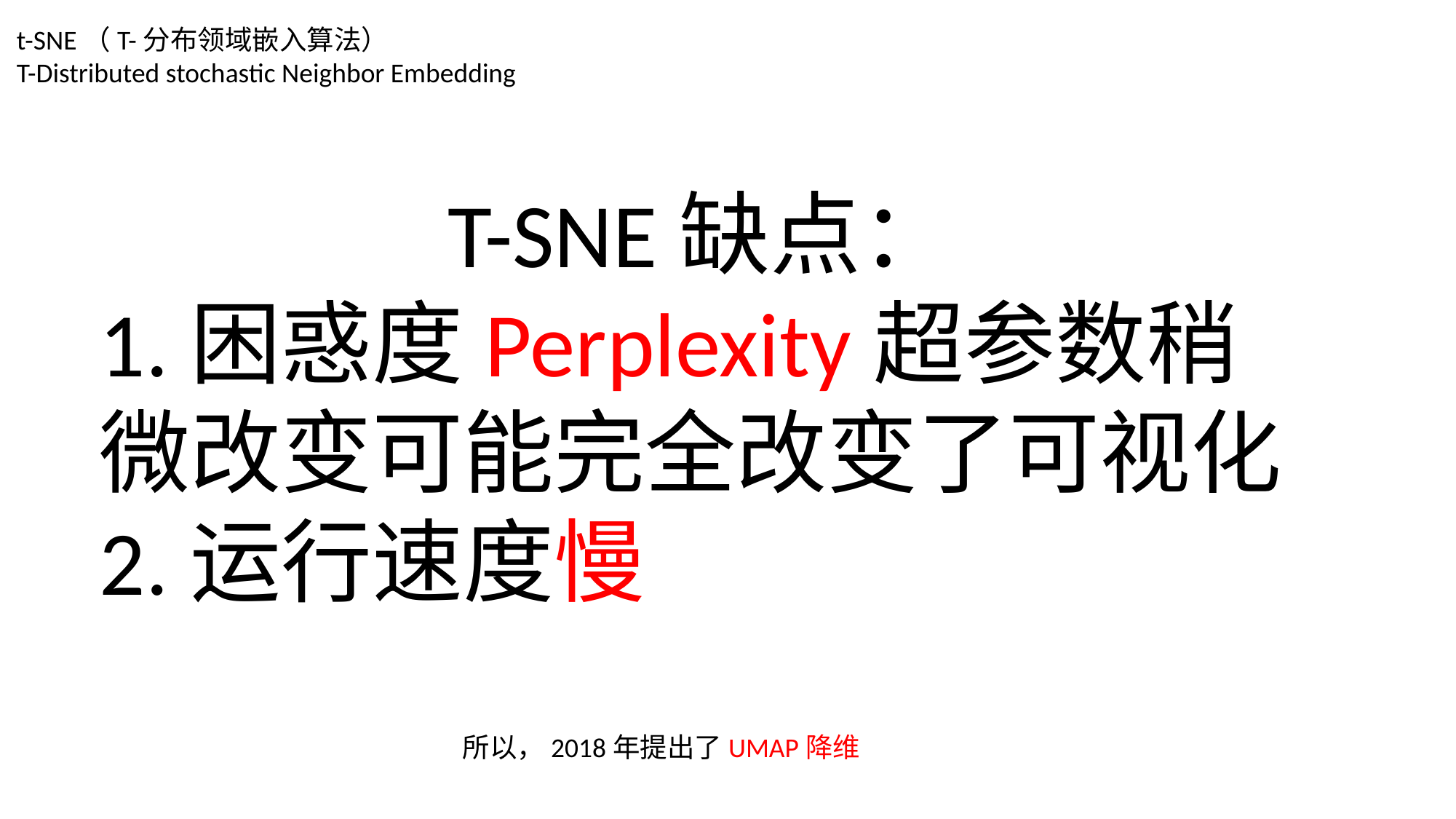

t-SNE（T-分布领域嵌入算法）
T-Distributed stochastic Neighbor Embedding
T-SNE缺点：
1.困惑度Perplexity超参数稍微改变可能完全改变了可视化
2.运行速度慢
所以，2018年提出了UMAP降维